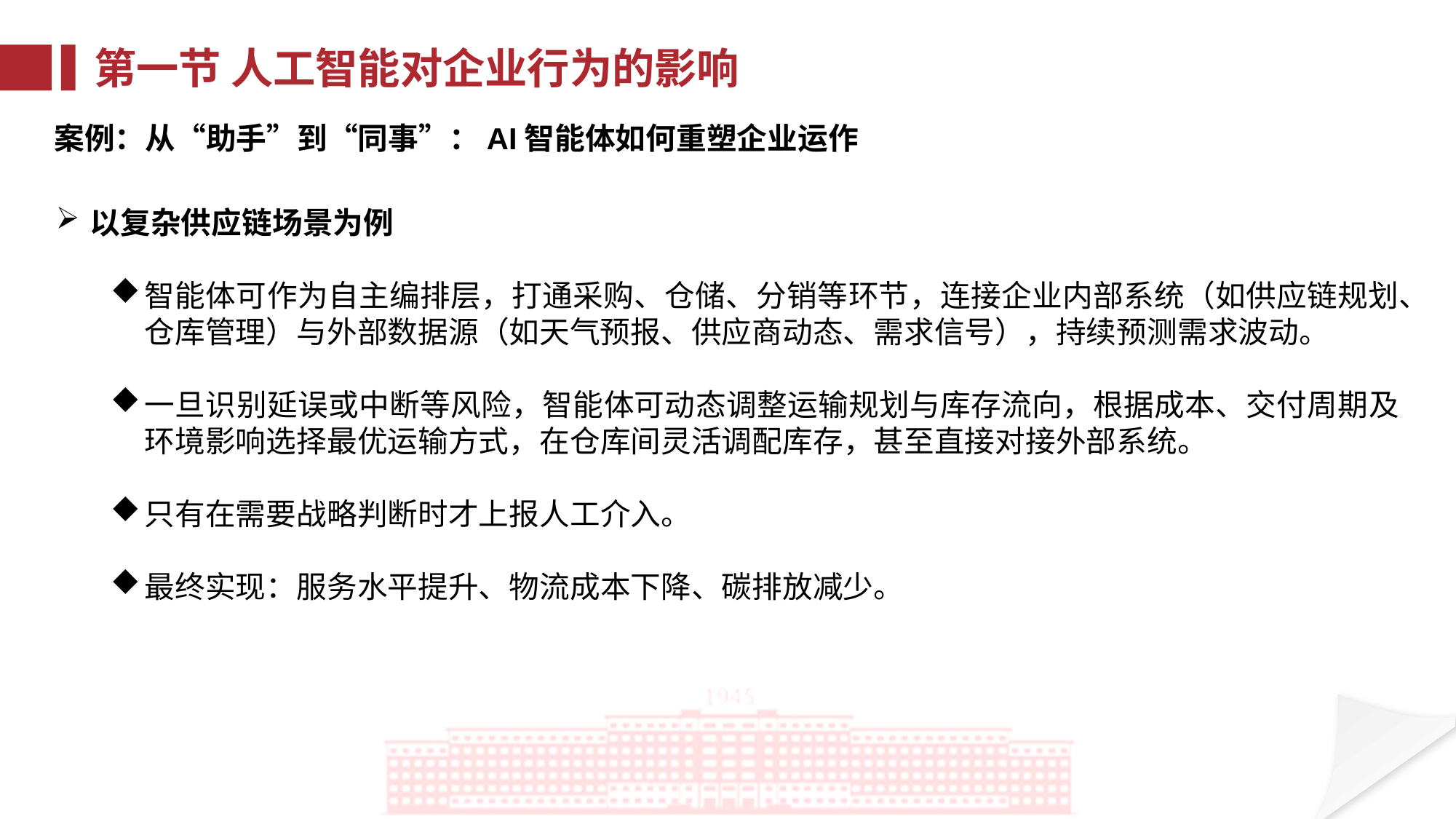

第一节 人工智能对企业行为的影响
案例：从“助手”到“同事”：AI智能体如何重塑企业运作
以复杂供应链场景为例

智能体可作为自主编排层，打通采购、仓储、分销等环节，连接企业内部系统（如供应链规划、仓库管理）与外部数据源（如天气预报、供应商动态、需求信号），持续预测需求波动。

一旦识别延误或中断等风险，智能体可动态调整运输规划与库存流向，根据成本、交付周期及环境影响选择最优运输方式，在仓库间灵活调配库存，甚至直接对接外部系统。

只有在需要战略判断时才上报人工介入。

最终实现：服务水平提升、物流成本下降、碳排放减少。